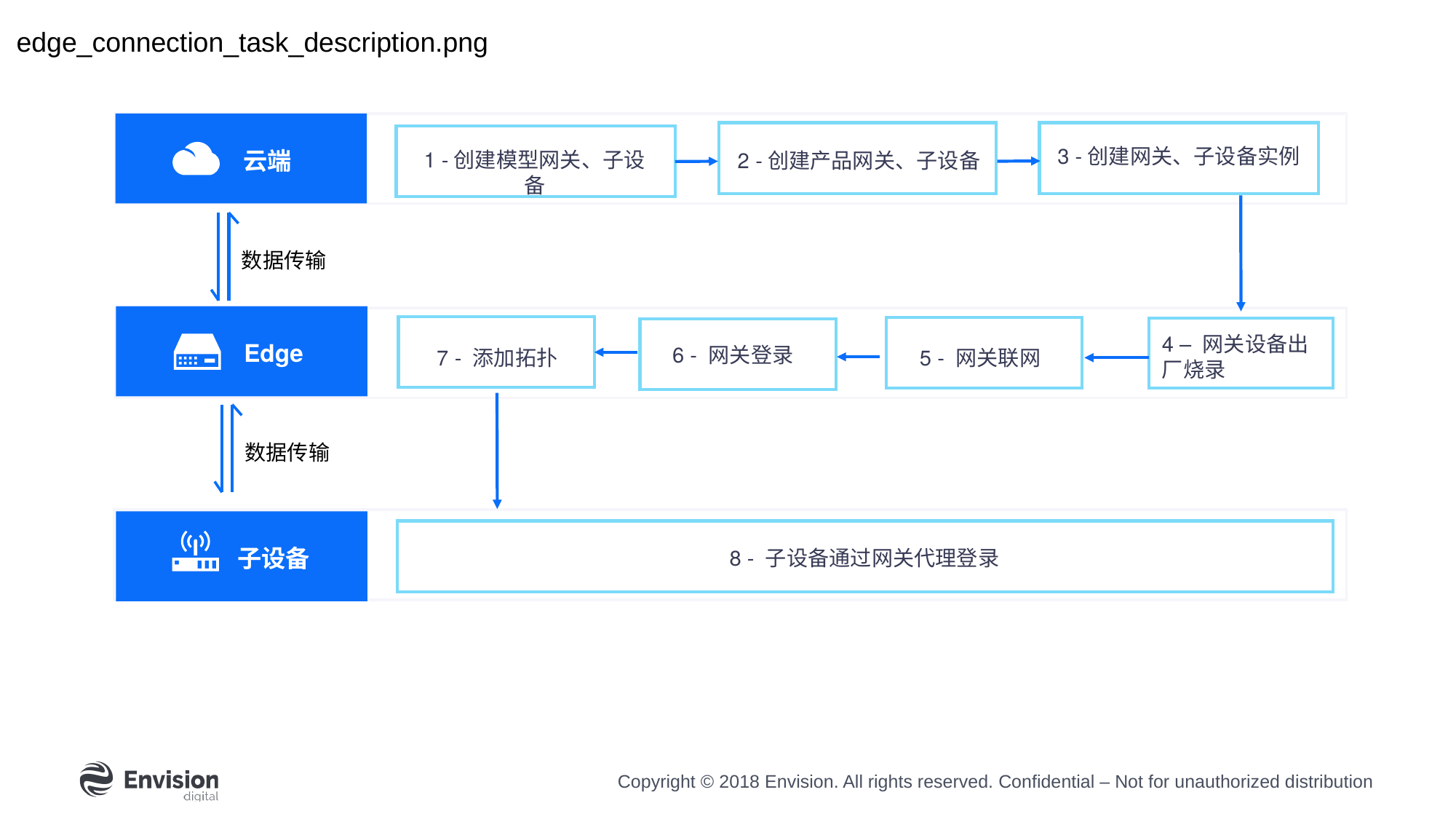

edge_connection_task_description.png

2 -创建产品网关、子设备

1 -创建模型网关、子设备
3 -创建网关、子设备实例
云端

数据传输

4 – 网关设备出厂烧录
Edge

6 - 网关登录
5 - 网关联网
7 - 添加拓扑
数据传输

子设备
8 - 子设备通过网关代理登录